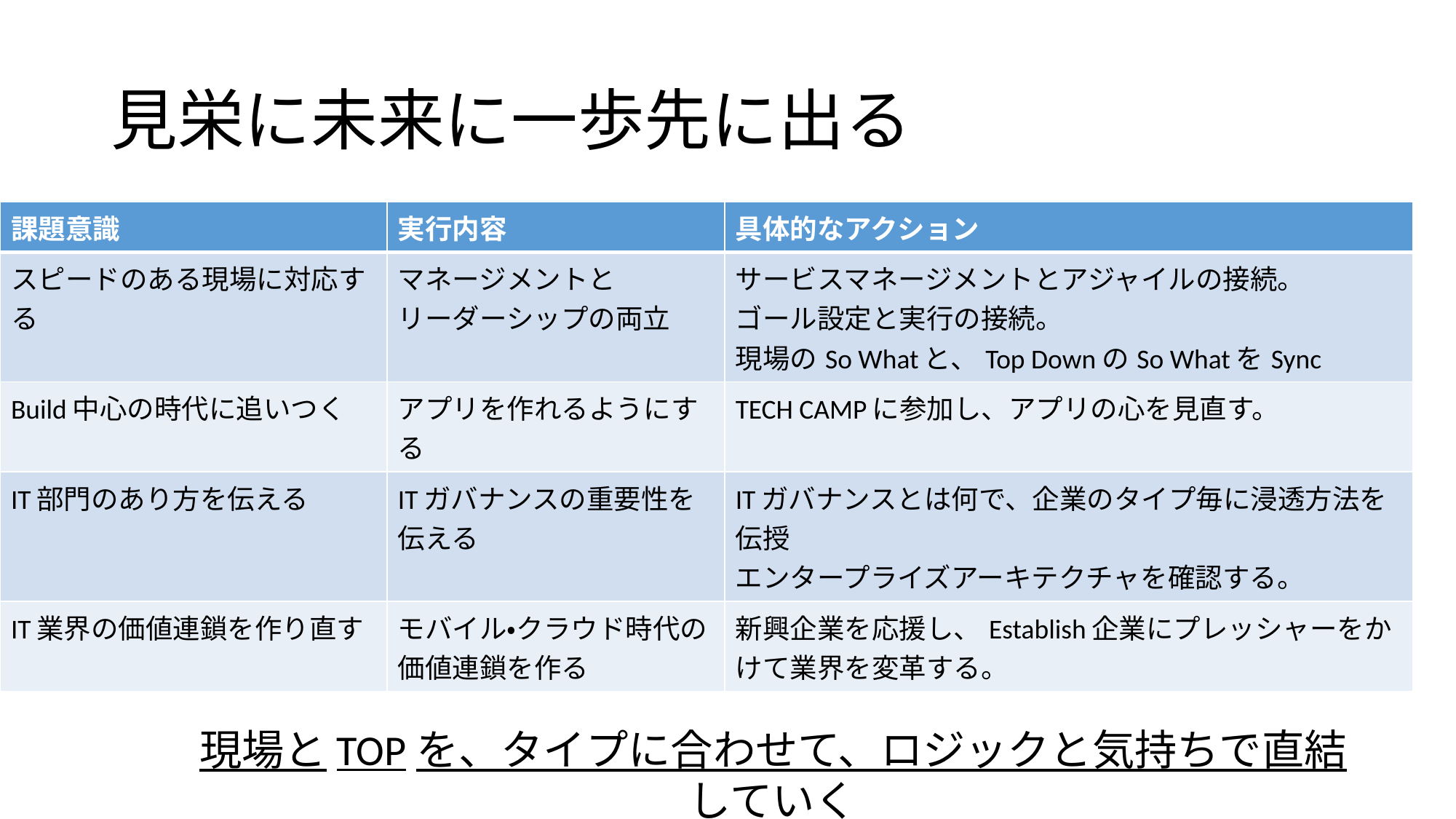

# 見栄に未来に一歩先に出る
| 課題意識 | 実行内容 | 具体的なアクション |
| --- | --- | --- |
| スピードのある現場に対応する | マネージメントと リーダーシップの両立 | サービスマネージメントとアジャイルの接続。 ゴール設定と実行の接続。 現場のSo Whatと、Top DownのSo WhatをSync |
| Build中心の時代に追いつく | アプリを作れるようにする | TECH CAMPに参加し、アプリの心を見直す。 |
| IT部門のあり方を伝える | ITガバナンスの重要性を 伝える | ITガバナンスとは何で、企業のタイプ毎に浸透方法を伝授 エンタープライズアーキテクチャを確認する。 |
| IT業界の価値連鎖を作り直す | モバイル・クラウド時代の 価値連鎖を作る | 新興企業を応援し、Establish企業にプレッシャーをかけて業界を変革する。 |
現場とTOPを、タイプに合わせて、ロジックと気持ちで直結していく